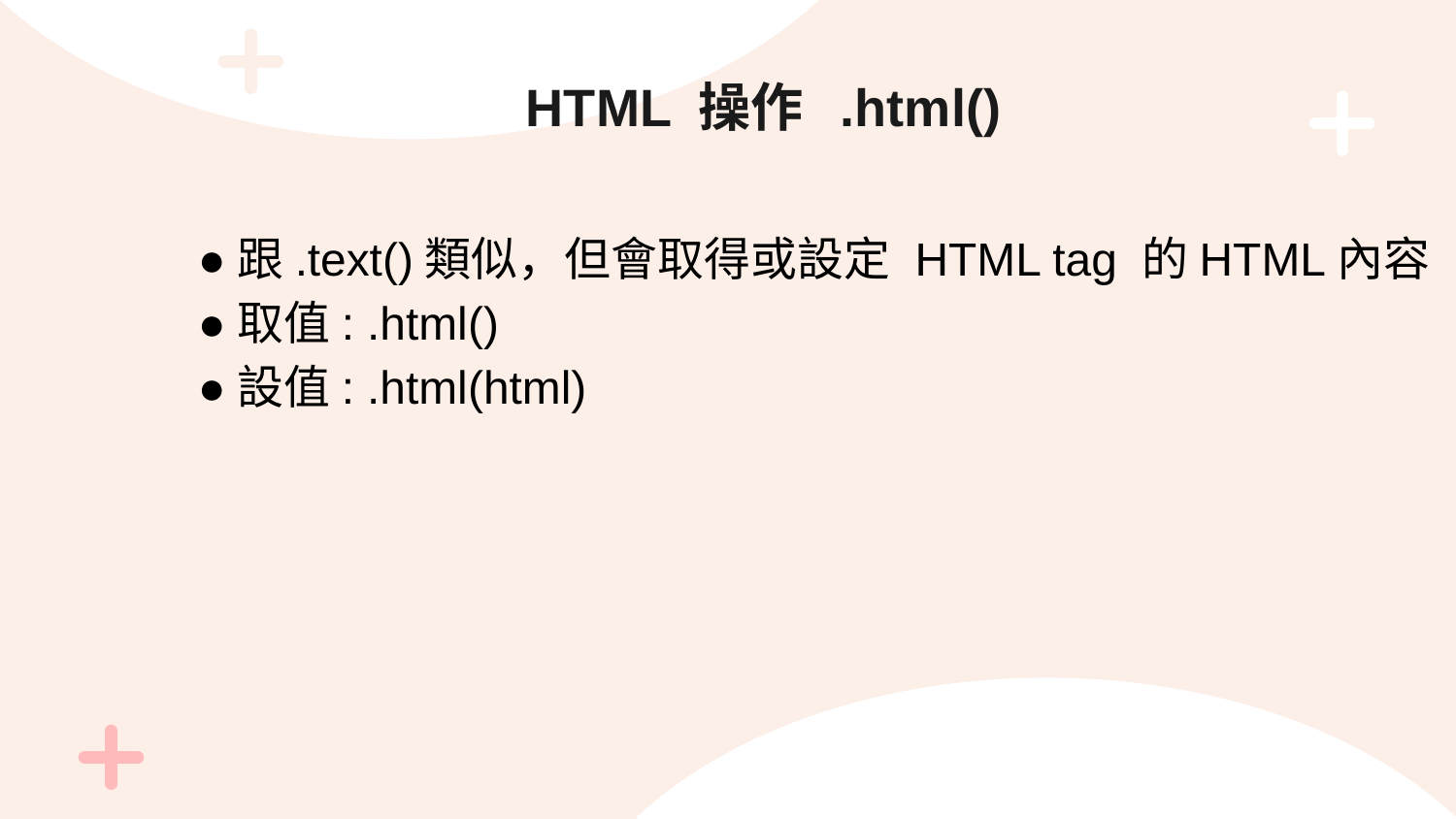

# HTML 操作  .html()
●跟.text()類似，但會取得或設定 HTML tag 的HTML內容
●取值: .html()
●設值: .html(html)